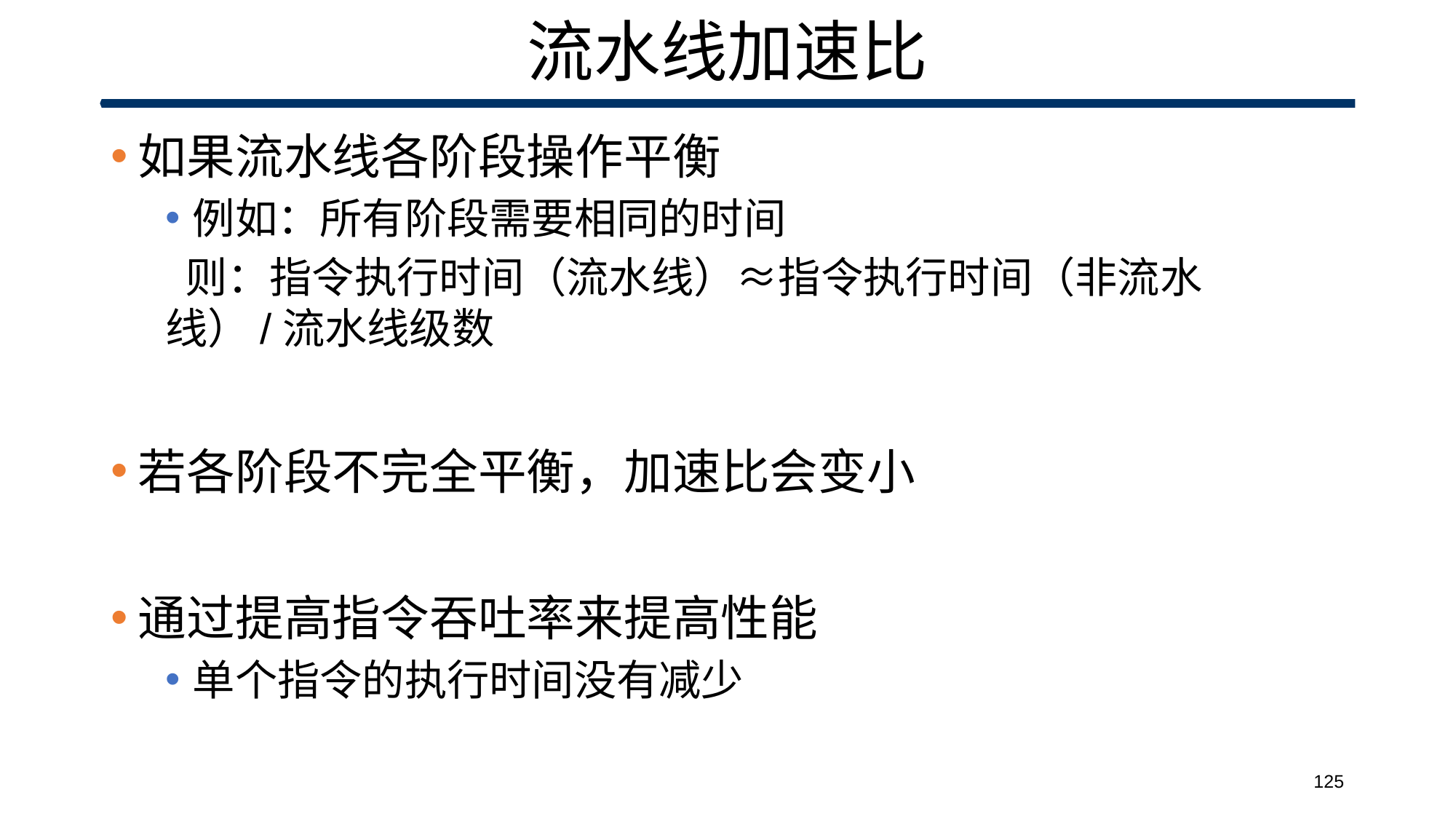

# 流水线加速比
如果流水线各阶段操作平衡
例如：所有阶段需要相同的时间
 则：指令执行时间（流水线）≈指令执行时间（非流水线）/流水线级数

若各阶段不完全平衡，加速比会变小

通过提高指令吞吐率来提高性能
单个指令的执行时间没有减少
125